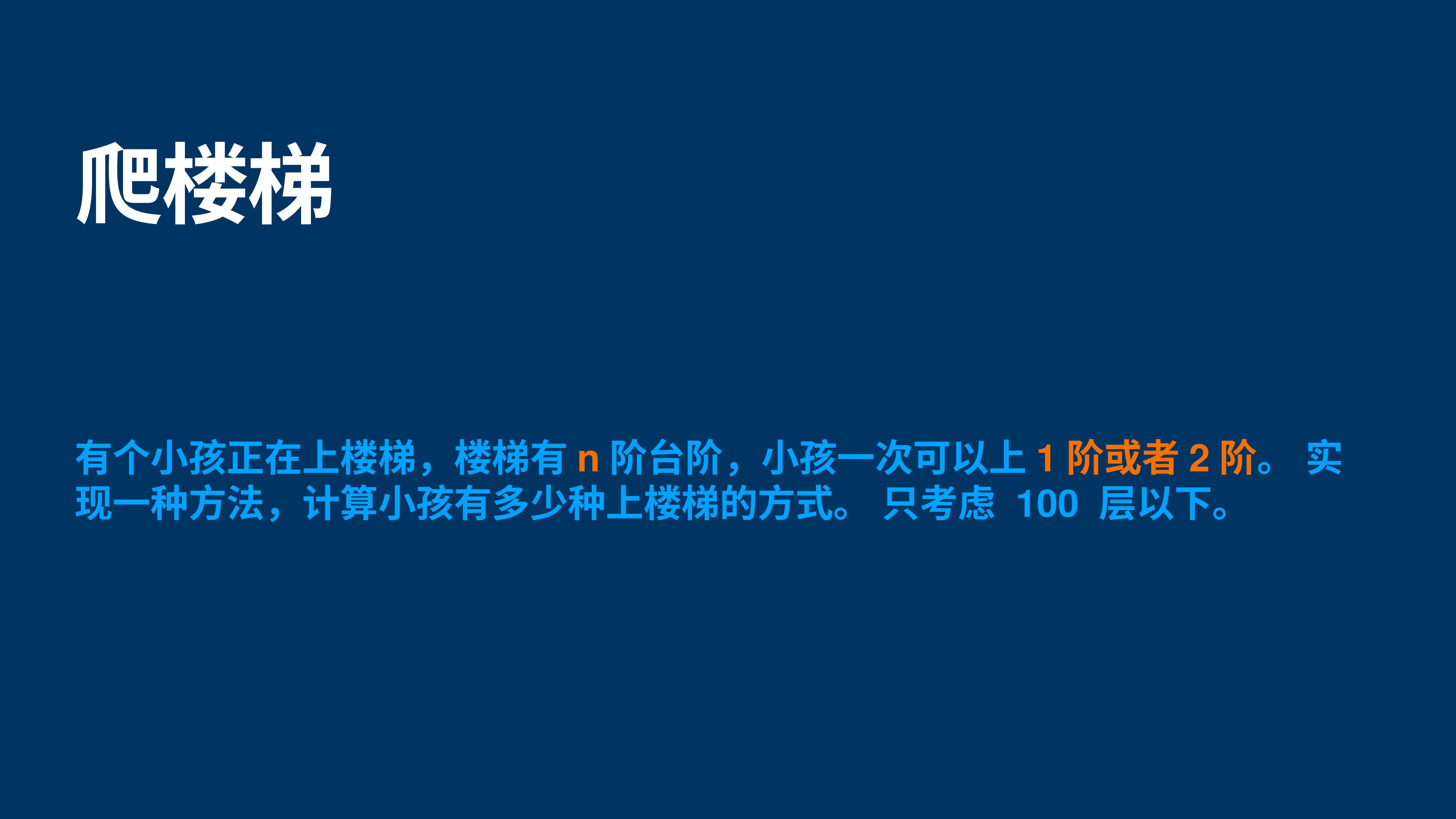

# 爬楼梯
有个小孩正在上楼梯，楼梯有n阶台阶，小孩一次可以上1阶或者2阶。 实现一种方法，计算小孩有多少种上楼梯的方式。 只考虑 100 层以下。